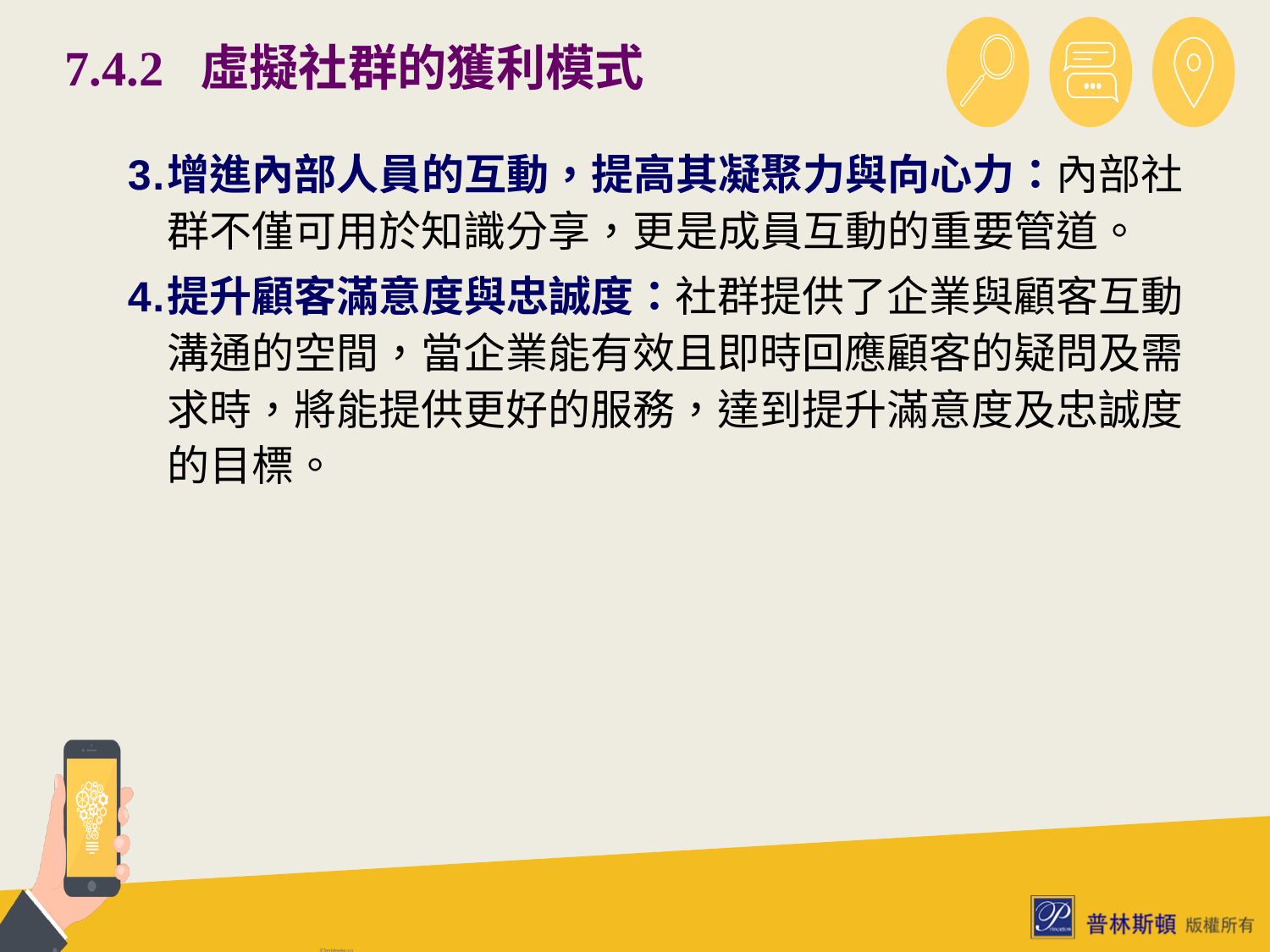

# 7.4.2  虛擬社群的獲利模式
增進內部人員的互動，提高其凝聚力與向心力：內部社群不僅可用於知識分享，更是成員互動的重要管道。
提升顧客滿意度與忠誠度：社群提供了企業與顧客互動溝通的空間，當企業能有效且即時回應顧客的疑問及需求時，將能提供更好的服務，達到提升滿意度及忠誠度的目標。